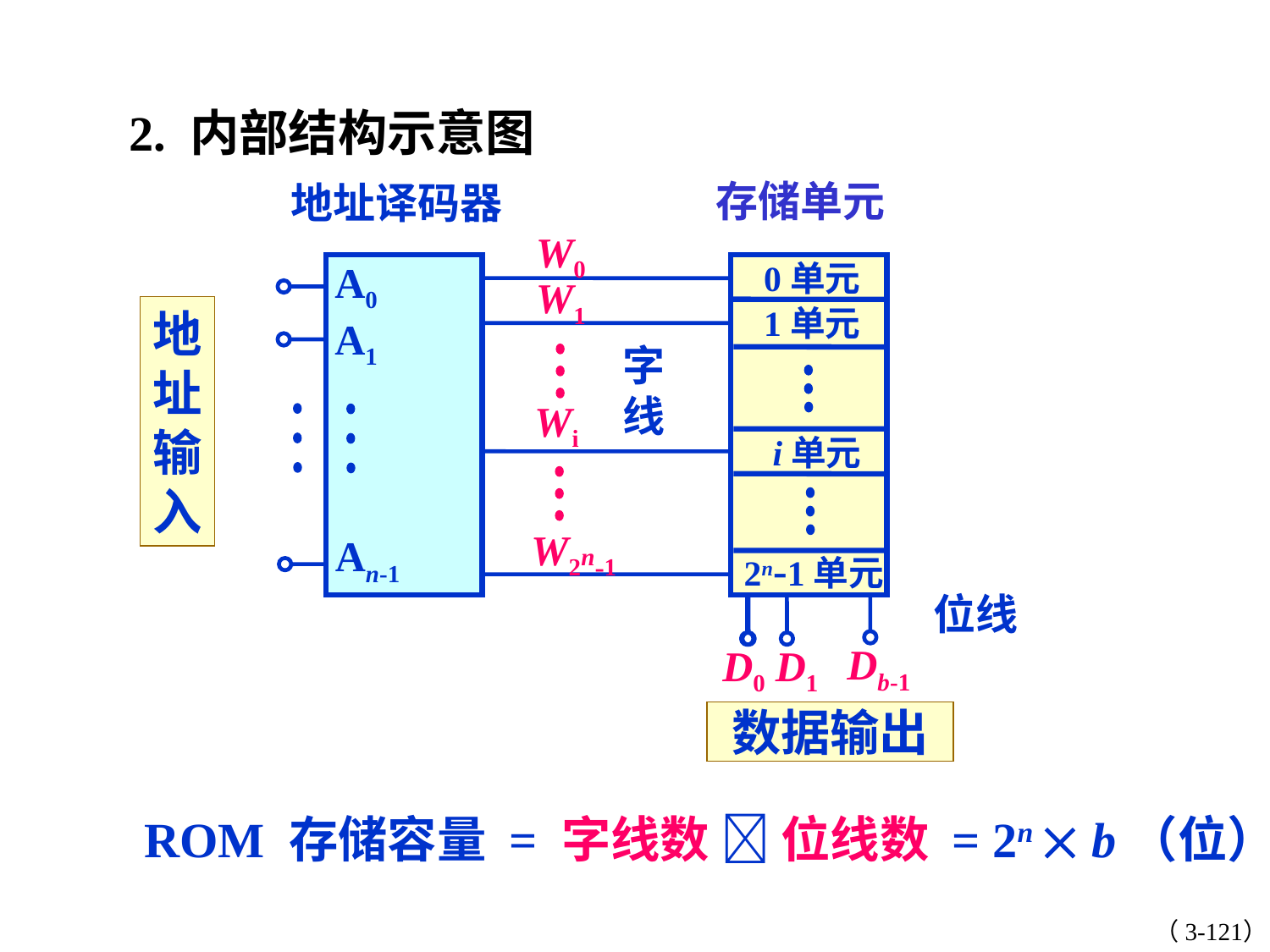

2. 内部结构示意图
存储单元
地址译码器
W0
A0
0单元

W1

1单元

A1

Wi

i 单元

W2n-1

An-1

2n-1单元

Db-1

D0
D1
地
址
输
入
字
线
位线
数据输出
ROM 存储容量 = 字线数 × 位线数 = 2n × b（位）
（3-121）